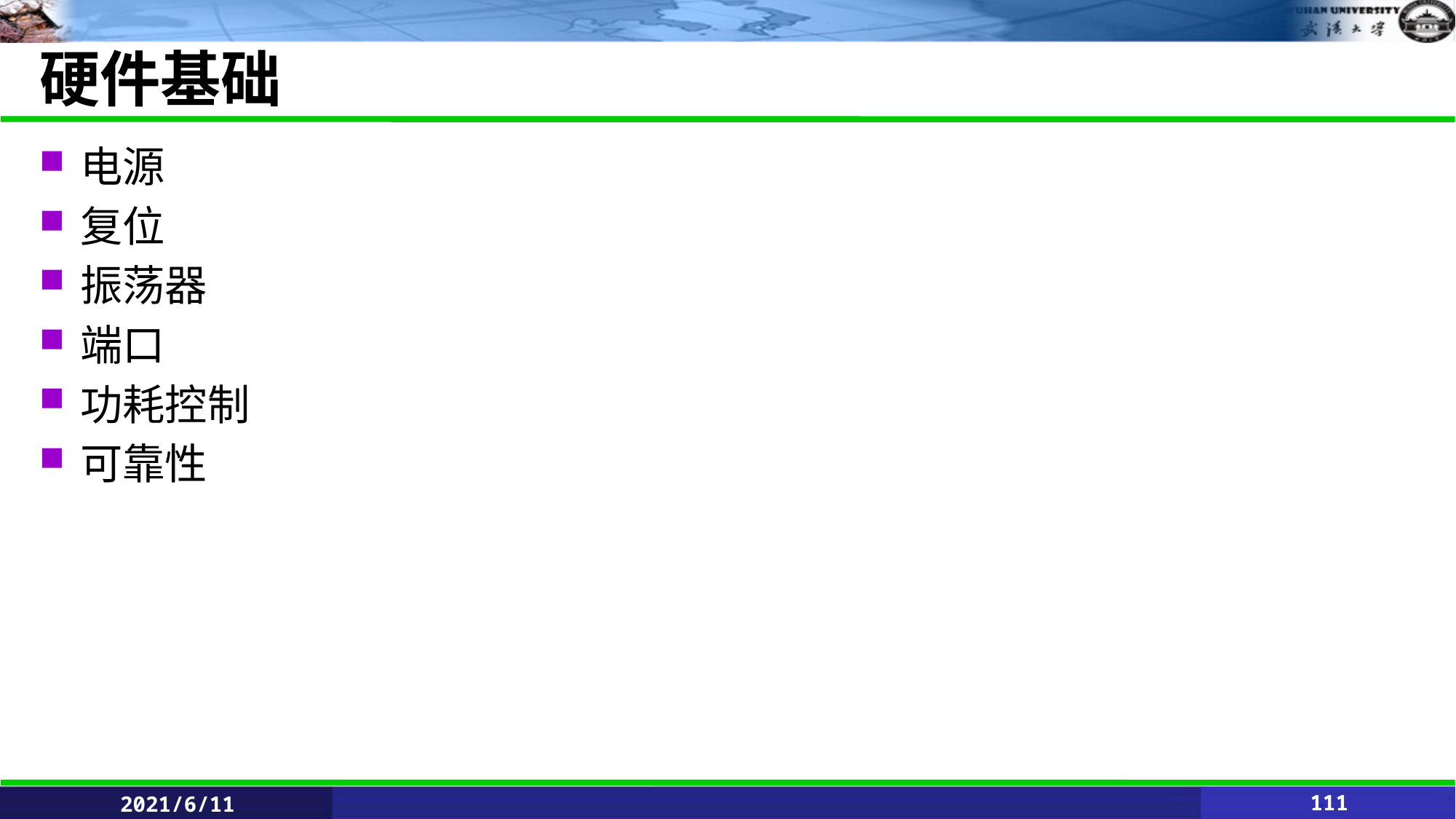

# 硬件基础
电源
复位
振荡器
端口
功耗控制
可靠性
2021/6/11

111